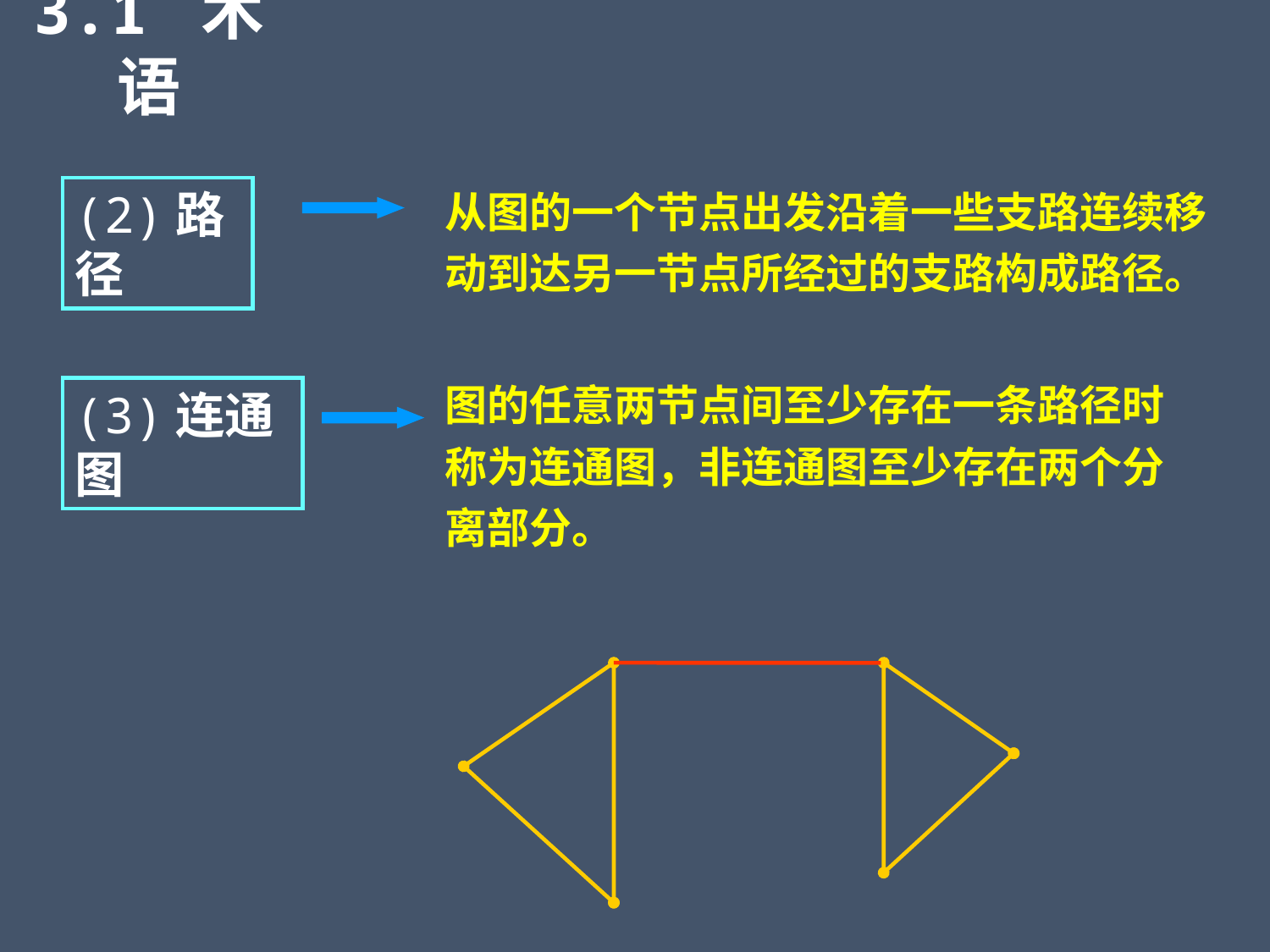

3.1 术语
从图的一个节点出发沿着一些支路连续移动到达另一节点所经过的支路构成路径。
(2)路径

图的任意两节点间至少存在一条路径时称为连通图，非连通图至少存在两个分离部分。
(3)连通图